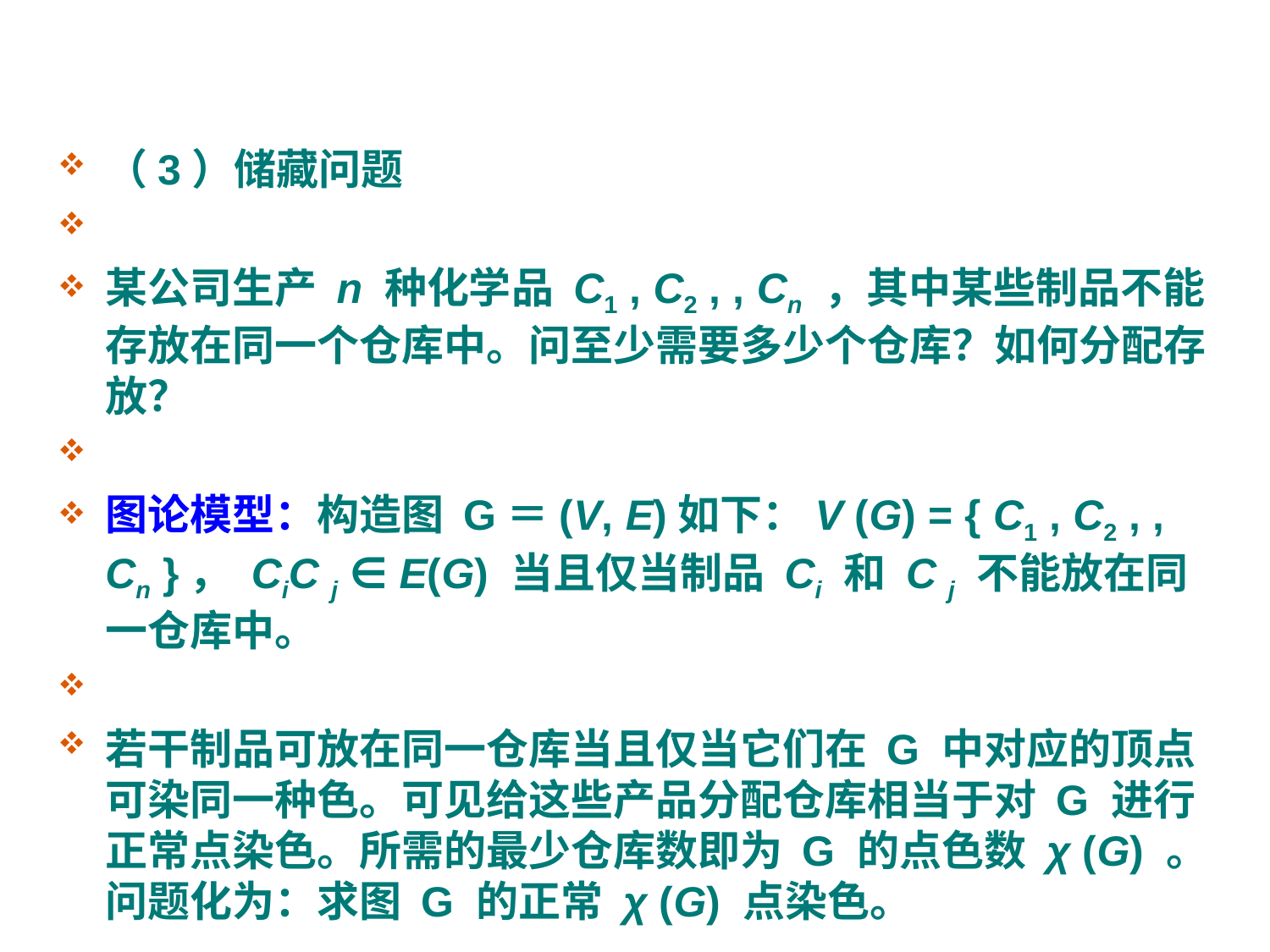

#
（3）储藏问题

某公司生产 n 种化学品 C1 , C2 , , Cn ，其中某些制品不能存放在同一个仓库中。问至少需要多少个仓库？如何分配存放？

图论模型：构造图 G＝(V, E)如下：V (G) = { C1 , C2 , , Cn }， CiC j ∈ E(G) 当且仅当制品 Ci 和 C j 不能放在同一仓库中。

若干制品可放在同一仓库当且仅当它们在 G 中对应的顶点可染同一种色。可见给这些产品分配仓库相当于对 G 进行正常点染色。所需的最少仓库数即为 G 的点色数 χ (G) 。问题化为：求图 G 的正常 χ (G) 点染色。